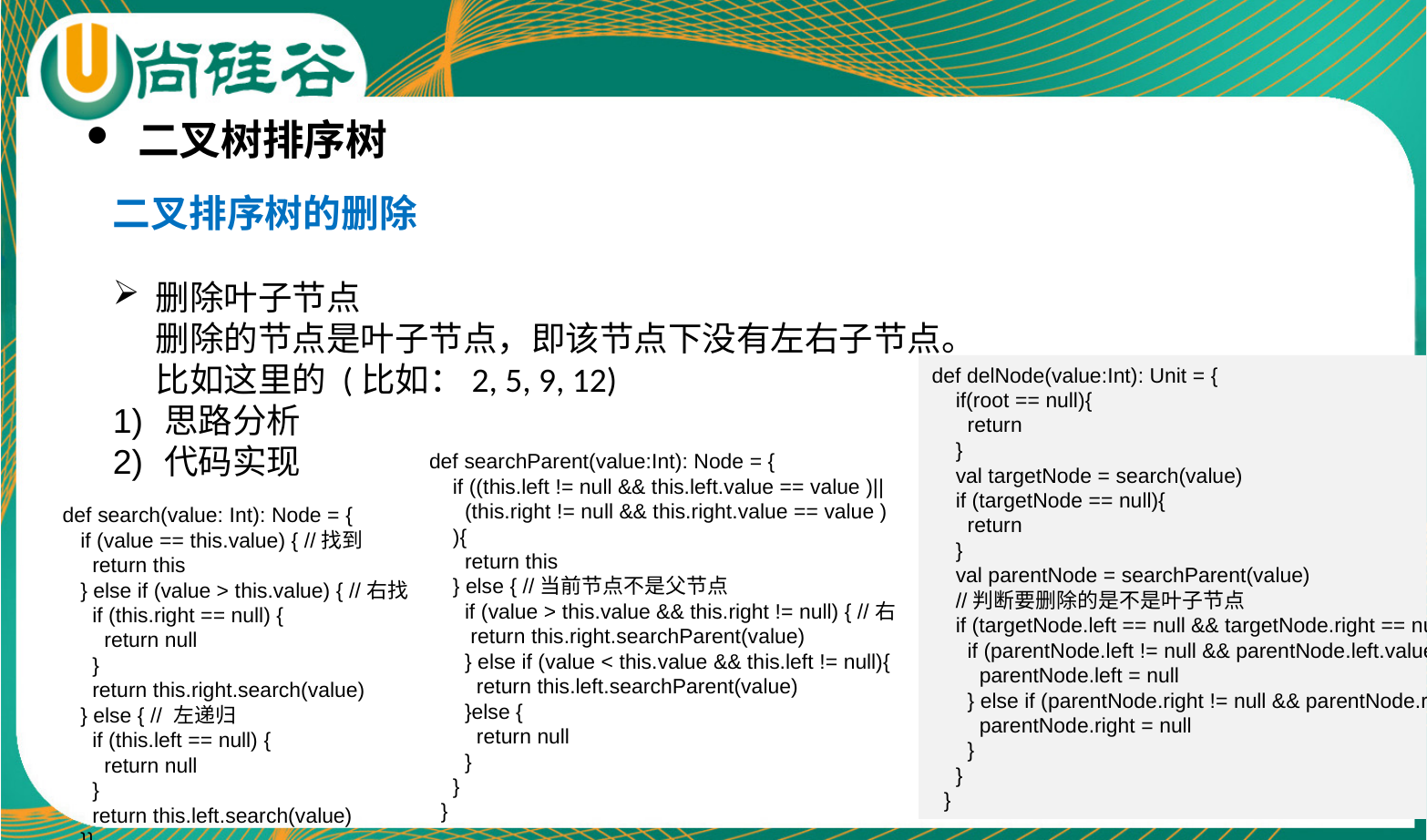

二叉树排序树
二叉排序树的删除

删除叶子节点
删除的节点是叶子节点，即该节点下没有左右子节点。
比如这里的 (比如：2, 5, 9, 12)
思路分析
代码实现

def delNode(value:Int): Unit = {
    if(root == null){
      return
    }
    val targetNode = search(value)
    if (targetNode == null){
      return
    }
    val parentNode = searchParent(value)
    //判断要删除的是不是叶子节点
    if (targetNode.left == null && targetNode.right == null) {
      if (parentNode.left != null && parentNode.left.value == value){
        parentNode.left = null
      } else if (parentNode.right != null && parentNode.right.value == value){
        parentNode.right = null
      }
    }
  }
def searchParent(value:Int): Node = {
    if ((this.left != null && this.left.value == value )||
      (this.right != null && this.right.value == value )
    ){
      return this
    } else { //当前节点不是父节点
      if (value > this.value && this.right != null) { //右
       return this.right.searchParent(value)
      } else if (value < this.value && this.left != null){
        return this.left.searchParent(value)
      }else {
        return null
      }
    }
  }
 def search(value: Int): Node = {
    if (value == this.value) { //找到
      return this
    } else if (value > this.value) { //右找
      if (this.right == null) {
        return null
      }
      return this.right.search(value)
    } else { // 左递归
      if (this.left == null) {
        return null
      }
      return this.left.search(value)
    }}